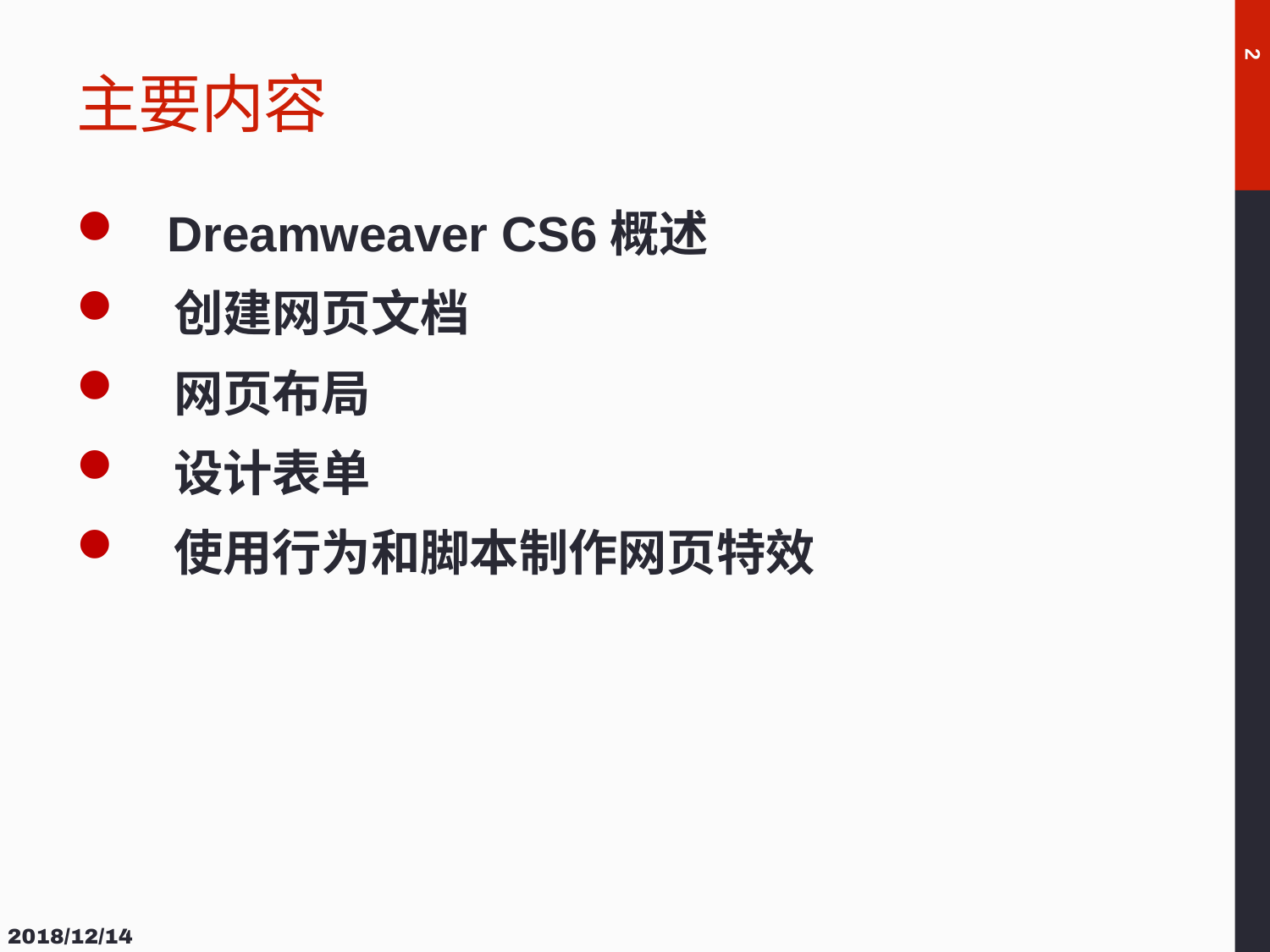

# 主要内容
2
  Dreamweaver CS6概述
  创建网页文档
  网页布局
  设计表单
  使用行为和脚本制作网页特效
2018/12/14